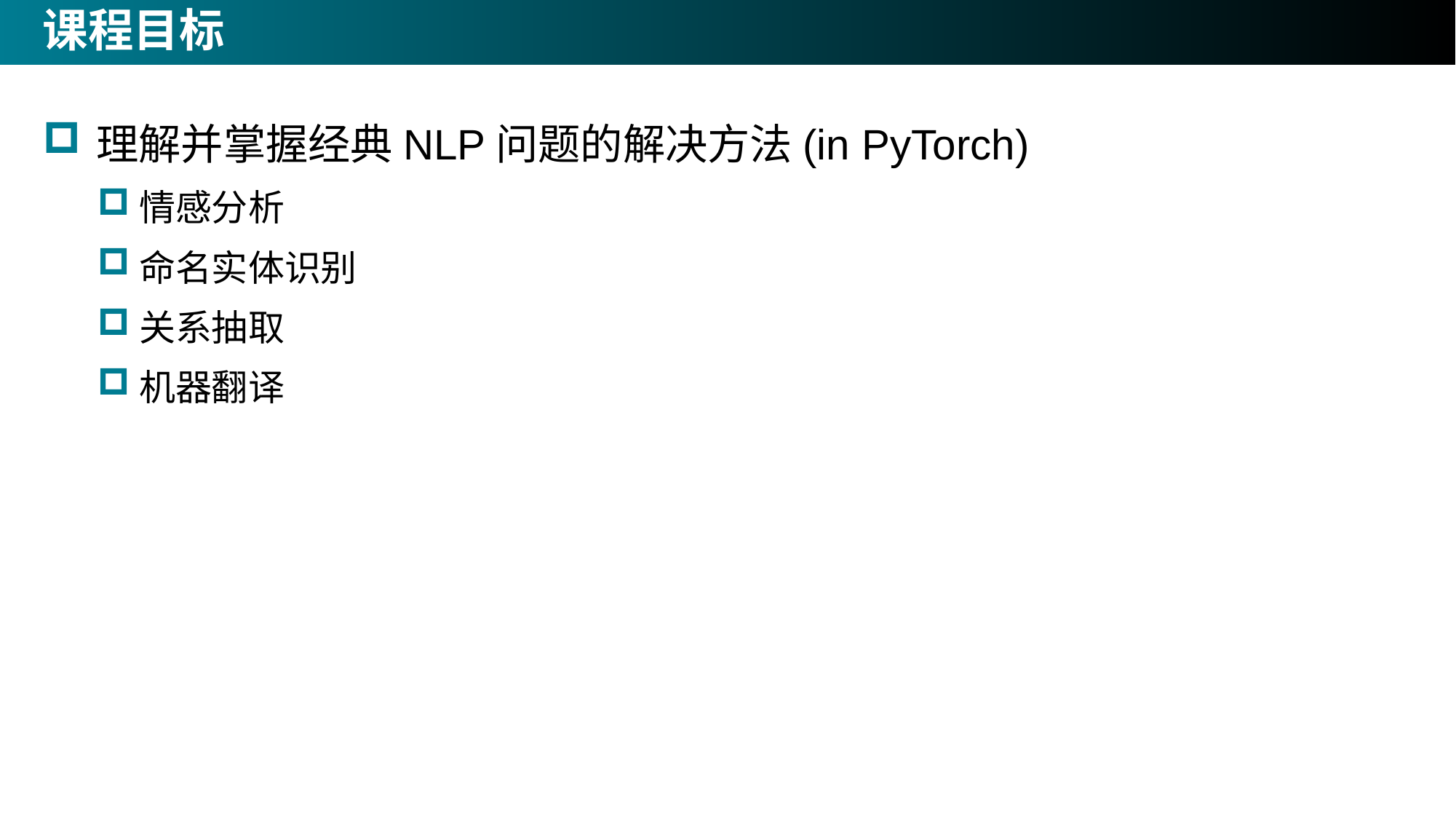

# 课程目标
理解并掌握经典NLP问题的解决方法(in PyTorch)
情感分析
命名实体识别
关系抽取
机器翻译